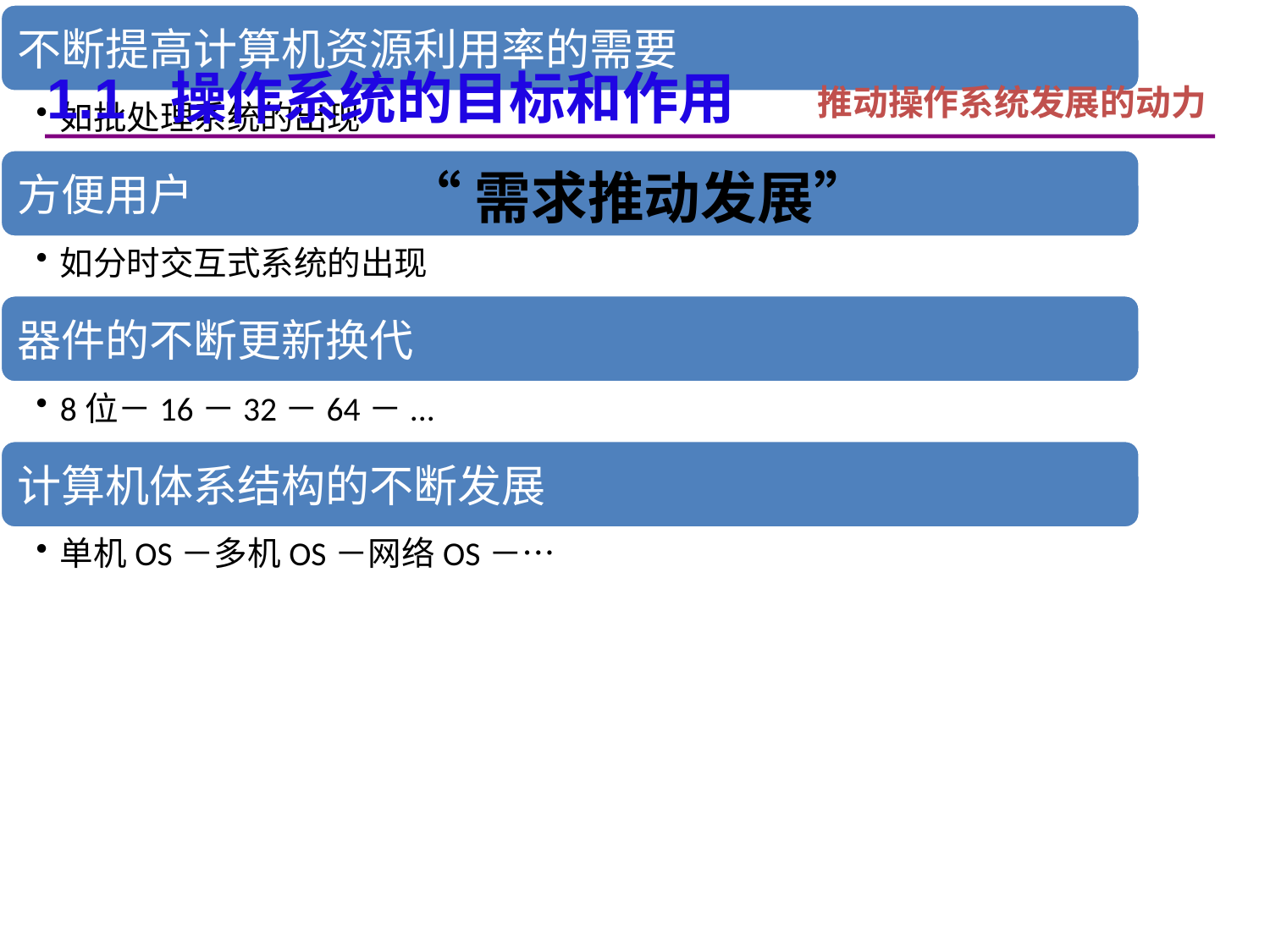

1.1  操作系统的目标和作用
推动操作系统发展的动力

“需求推动发展”
不断提高计算机资源利用率的需要
如批处理系统的出现
方便用户
如分时交互式系统的出现
器件的不断更新换代
8位－16－32－64－...
计算机体系结构的不断发展
单机OS－多机OS－网络OS－…